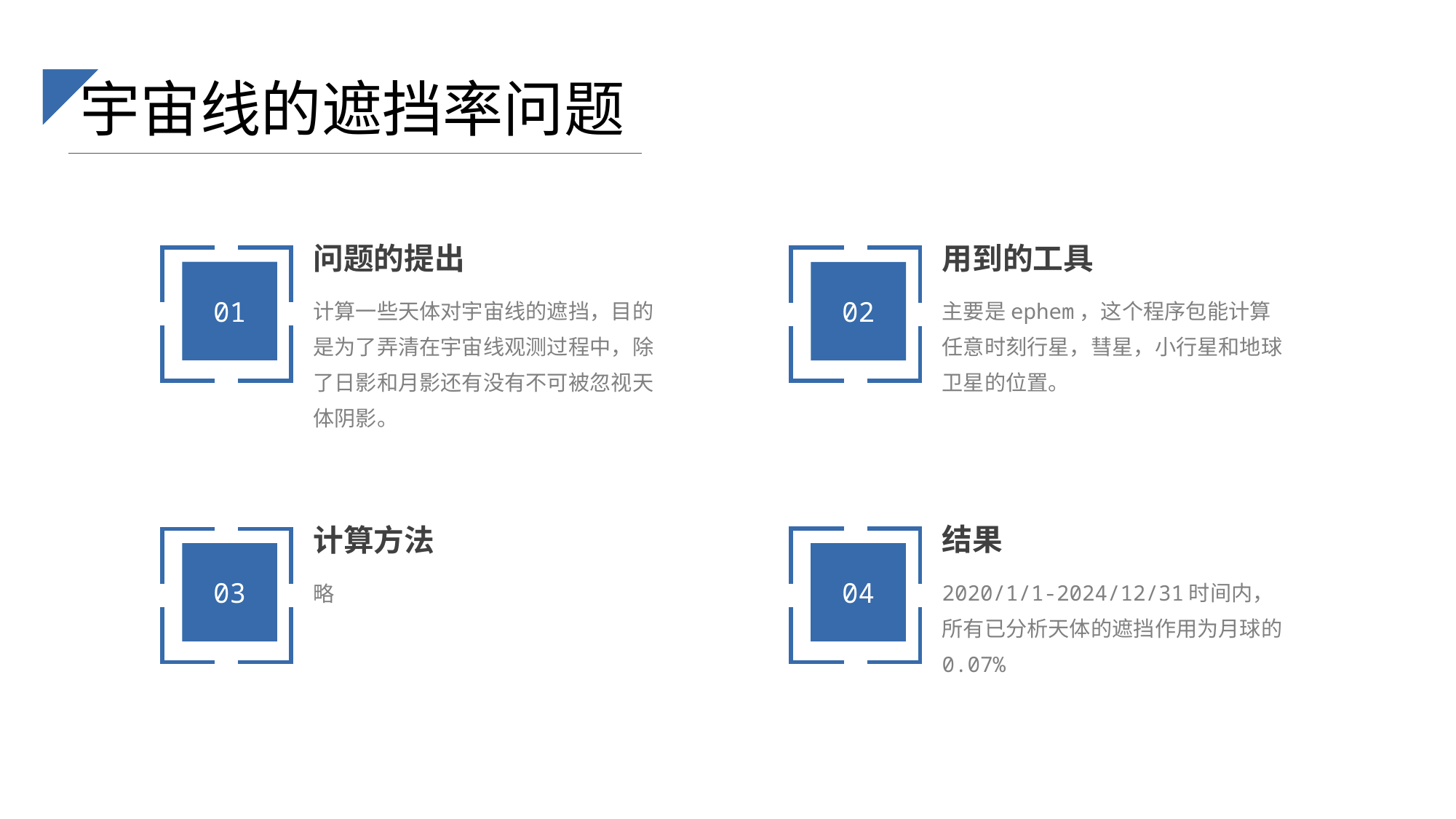

宇宙线的遮挡率问题

问题的提出

01
计算一些天体对宇宙线的遮挡，目的是为了弄清在宇宙线观测过程中，除了日影和月影还有没有不可被忽视天体阴影。
用到的工具

02
主要是ephem，这个程序包能计算任意时刻行星，彗星，小行星和地球卫星的位置。
结果

04
2020/1/1-2024/12/31时间内，所有已分析天体的遮挡作用为月球的0.07%
计算方法

03
略